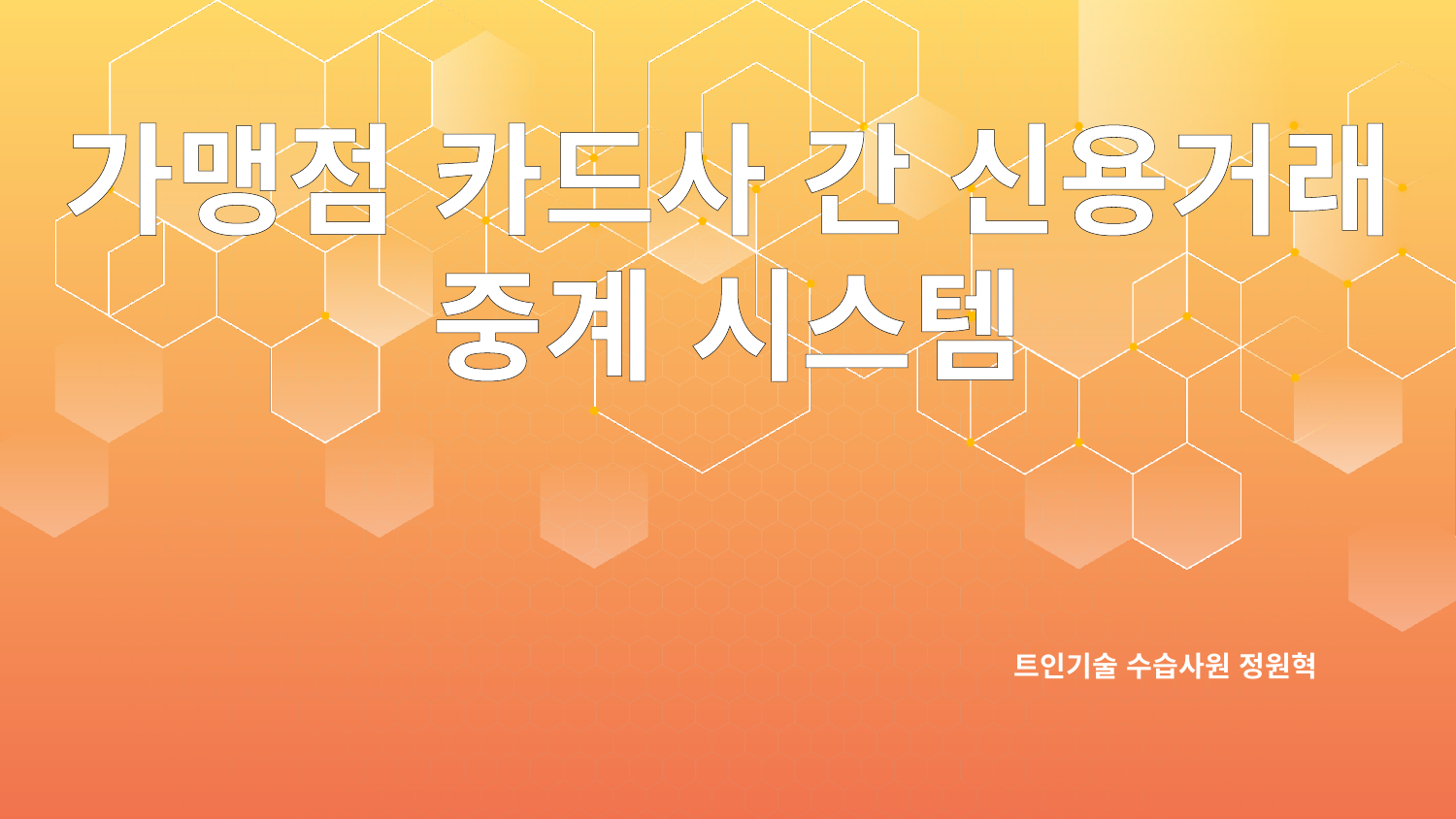

# 가맹점 카드사 간 신용거래 중계 시스템
트인기술 수습사원 정원혁